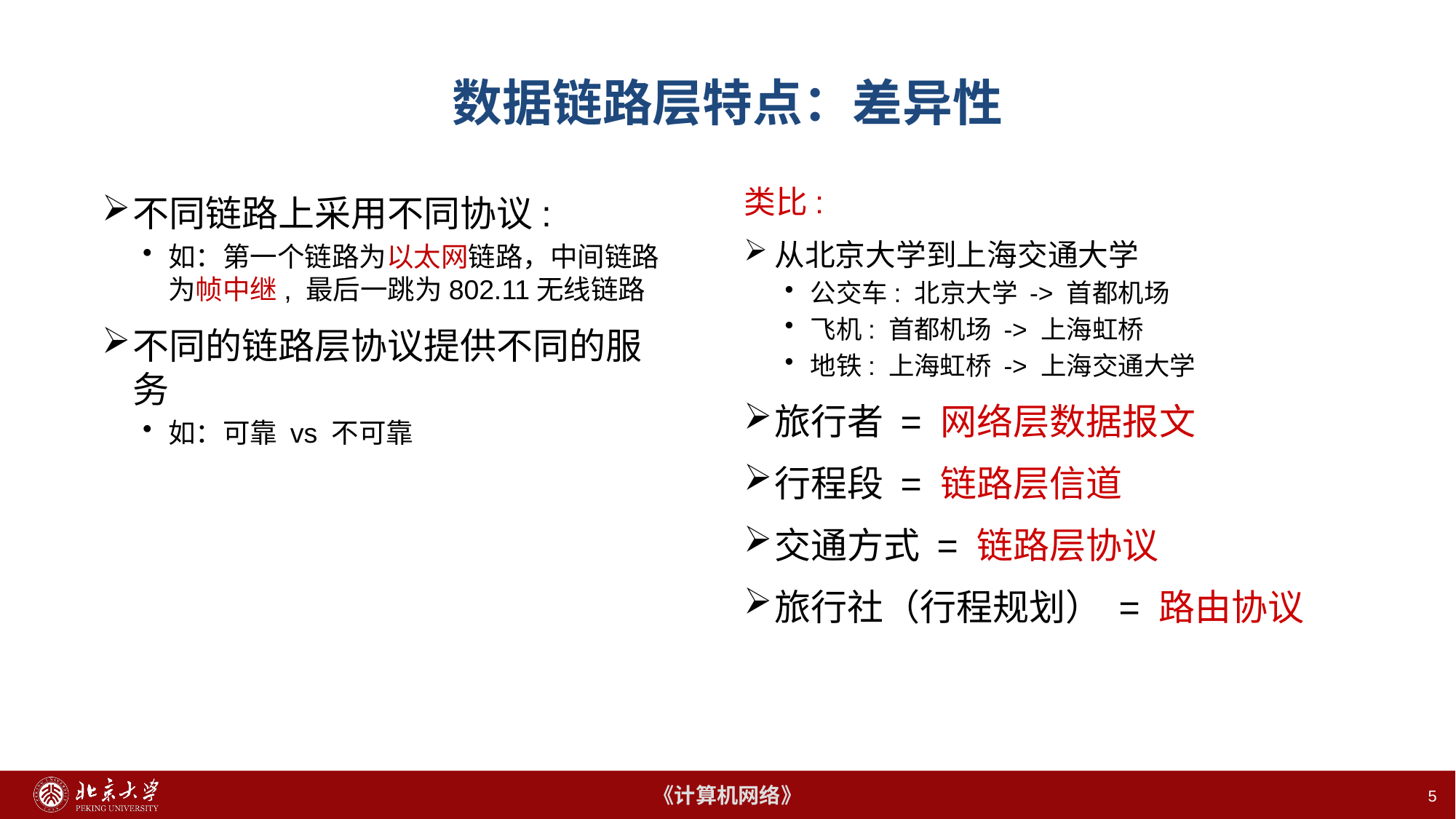

# 数据链路层特点：差异性
类比:
从北京大学到上海交通大学
公交车: 北京大学 -> 首都机场
飞机: 首都机场 -> 上海虹桥
地铁: 上海虹桥 -> 上海交通大学
旅行者 = 网络层数据报文
行程段 = 链路层信道
交通方式 = 链路层协议
旅行社（行程规划） = 路由协议

不同链路上采用不同协议:
如：第一个链路为以太网链路，中间链路为帧中继, 最后一跳为802.11无线链路
不同的链路层协议提供不同的服务
如：可靠 vs 不可靠
5